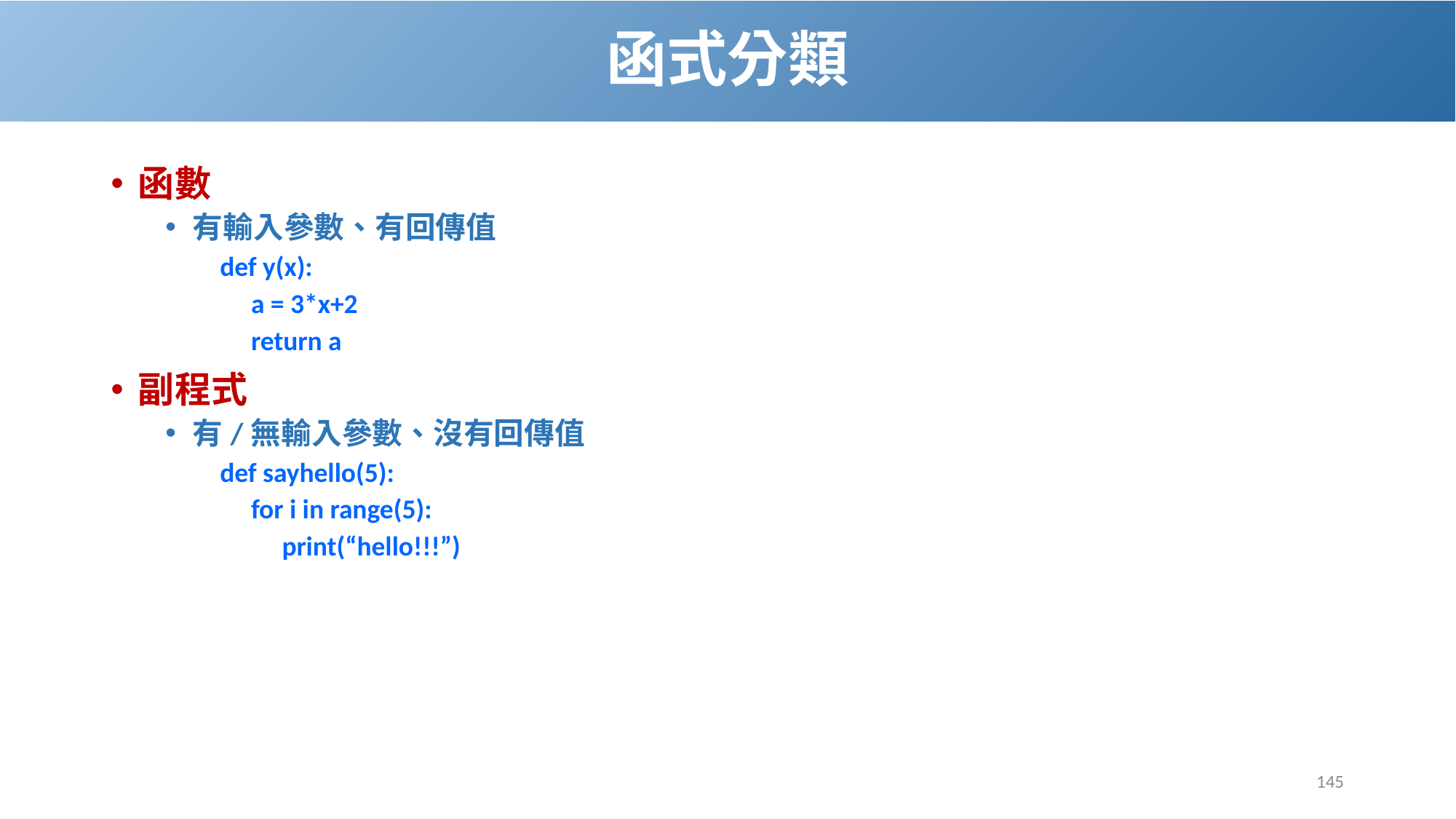

# 函式分類
函數
有輸入參數、有回傳值
def y(x):
     a = 3*x+2
     return a
副程式
有/無輸入參數、沒有回傳值
def sayhello(5):
     for i in range(5):
          print(“hello!!!”)
145